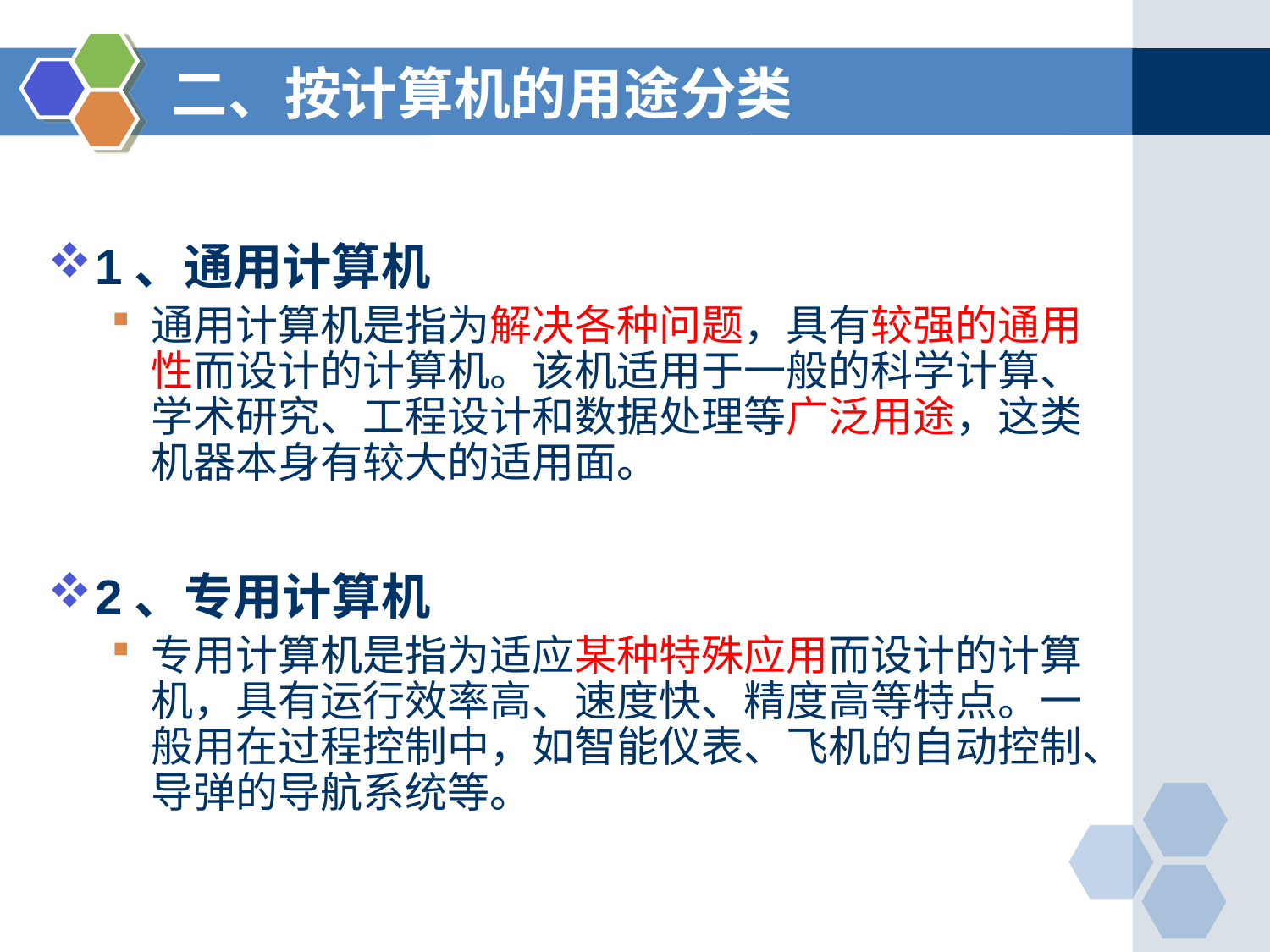

# 二、按计算机的用途分类
1、通用计算机
通用计算机是指为解决各种问题，具有较强的通用性而设计的计算机。该机适用于一般的科学计算、学术研究、工程设计和数据处理等广泛用途，这类机器本身有较大的适用面。

2、专用计算机
专用计算机是指为适应某种特殊应用而设计的计算机，具有运行效率高、速度快、精度高等特点。一般用在过程控制中，如智能仪表、飞机的自动控制、导弹的导航系统等。
37